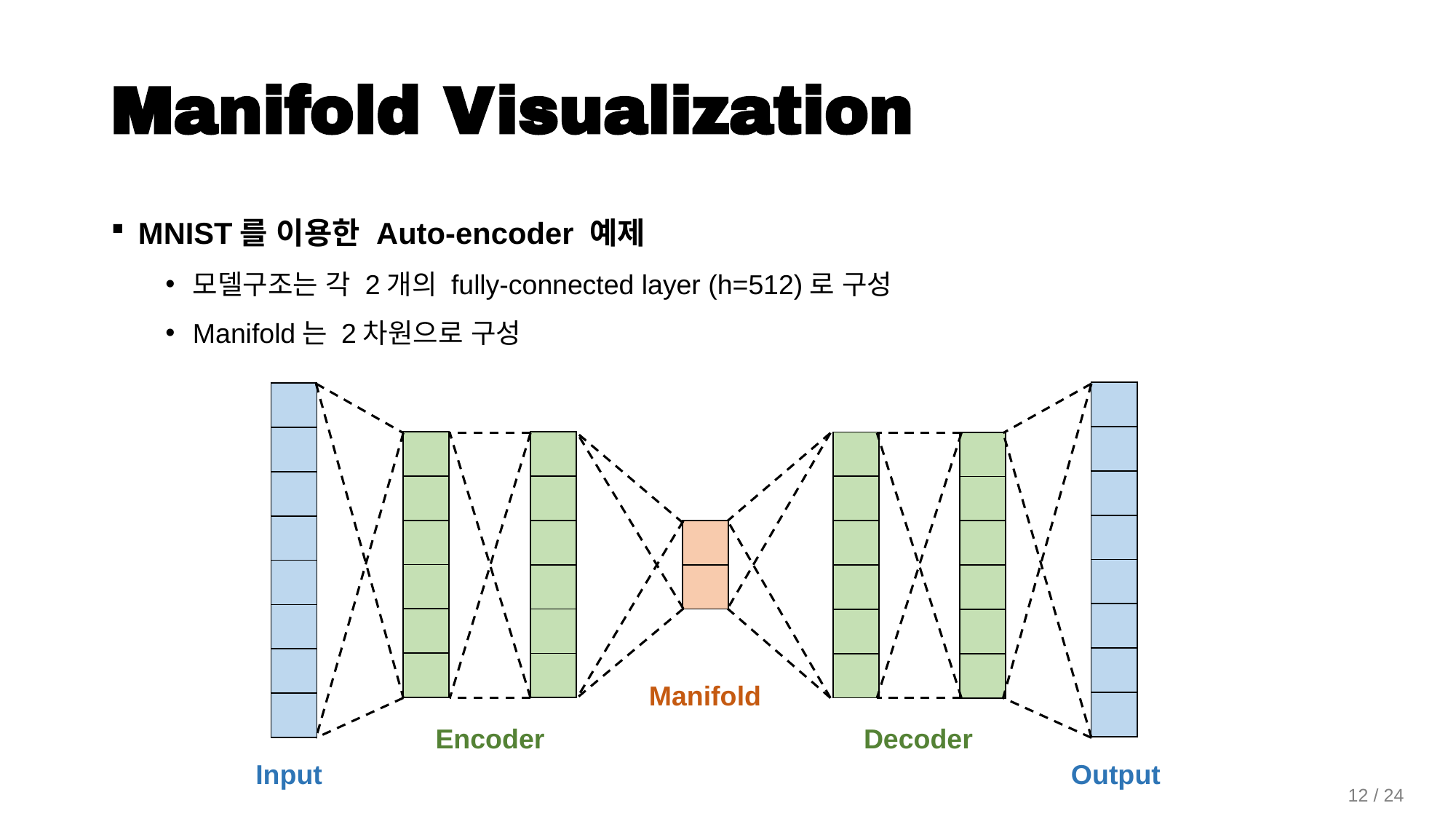

Manifold Visualization
MNIST를 이용한 Auto-encoder 예제
모델구조는 각 2개의 fully-connected layer (h=512)로 구성
Manifold는 2차원으로 구성

|  |
| --- |
|  |
|  |
|  |
|  |
|  |
|  |
|  |
|  |
| --- |
|  |
|  |
|  |
|  |
|  |
|  |
|  |
|  |
| --- |
|  |
|  |
|  |
|  |
|  |
|  |
| --- |
|  |
|  |
|  |
|  |
|  |
|  |
| --- |
|  |
|  |
|  |
|  |
|  |
|  |
| --- |
|  |
|  |
|  |
|  |
|  |
|  |
| --- |
|  |
Manifold
Encoder
Decoder
Input
Output